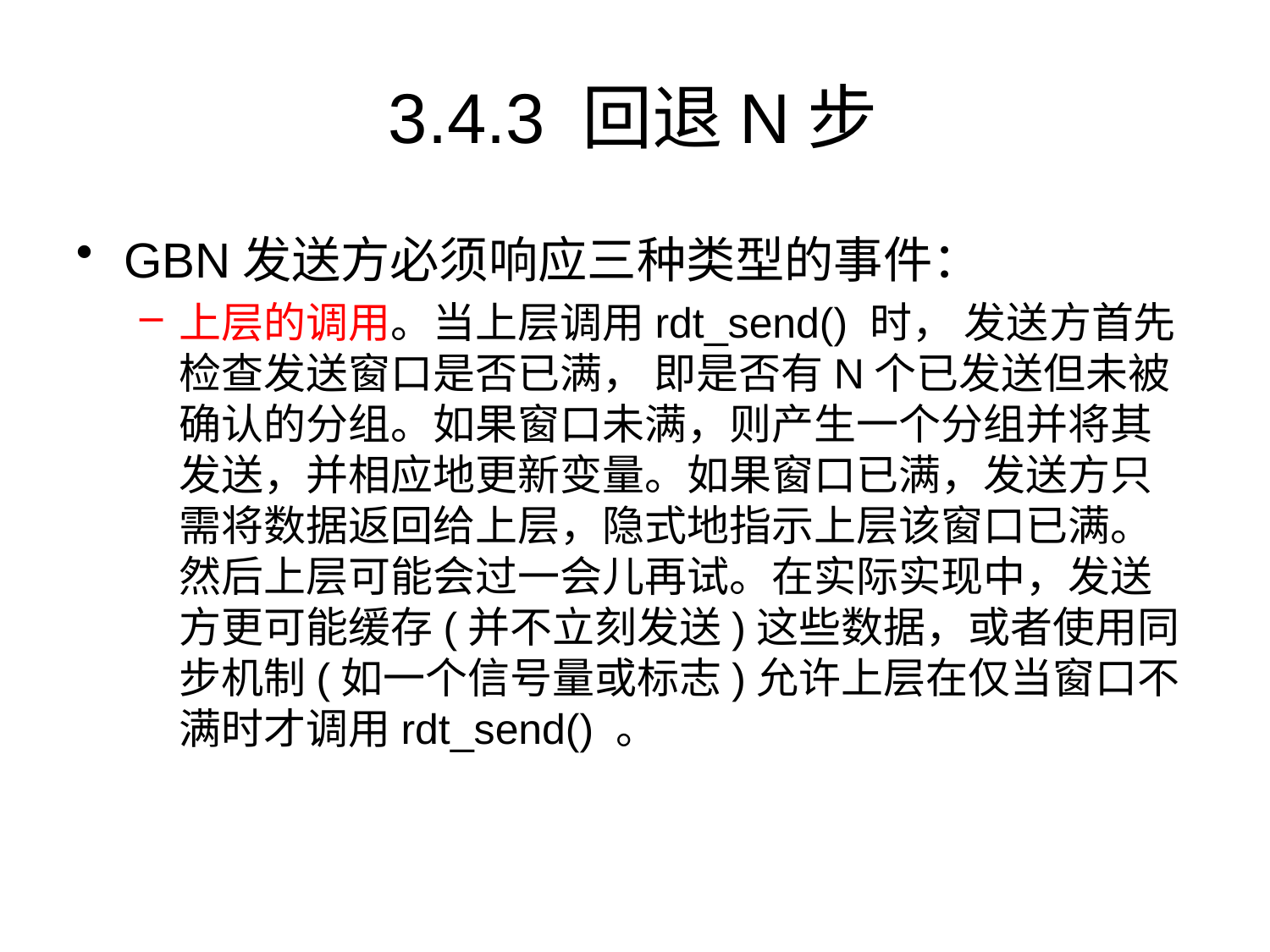

# 3.4.3 回退N步
GBN发送方必须响应三种类型的事件：
上层的调用。当上层调用rdt_send() 时， 发送方首先检查发送窗口是否已满， 即是否有N个已发送但未被确认的分组。如果窗口未满，则产生一个分组并将其发送，并相应地更新变量。如果窗口已满，发送方只需将数据返回给上层，隐式地指示上层该窗口已满。然后上层可能会过一会儿再试。在实际实现中，发送方更可能缓存(并不立刻发送)这些数据，或者使用同步机制(如一个信号量或标志)允许上层在仅当窗口不满时才调用rdt_send() 。